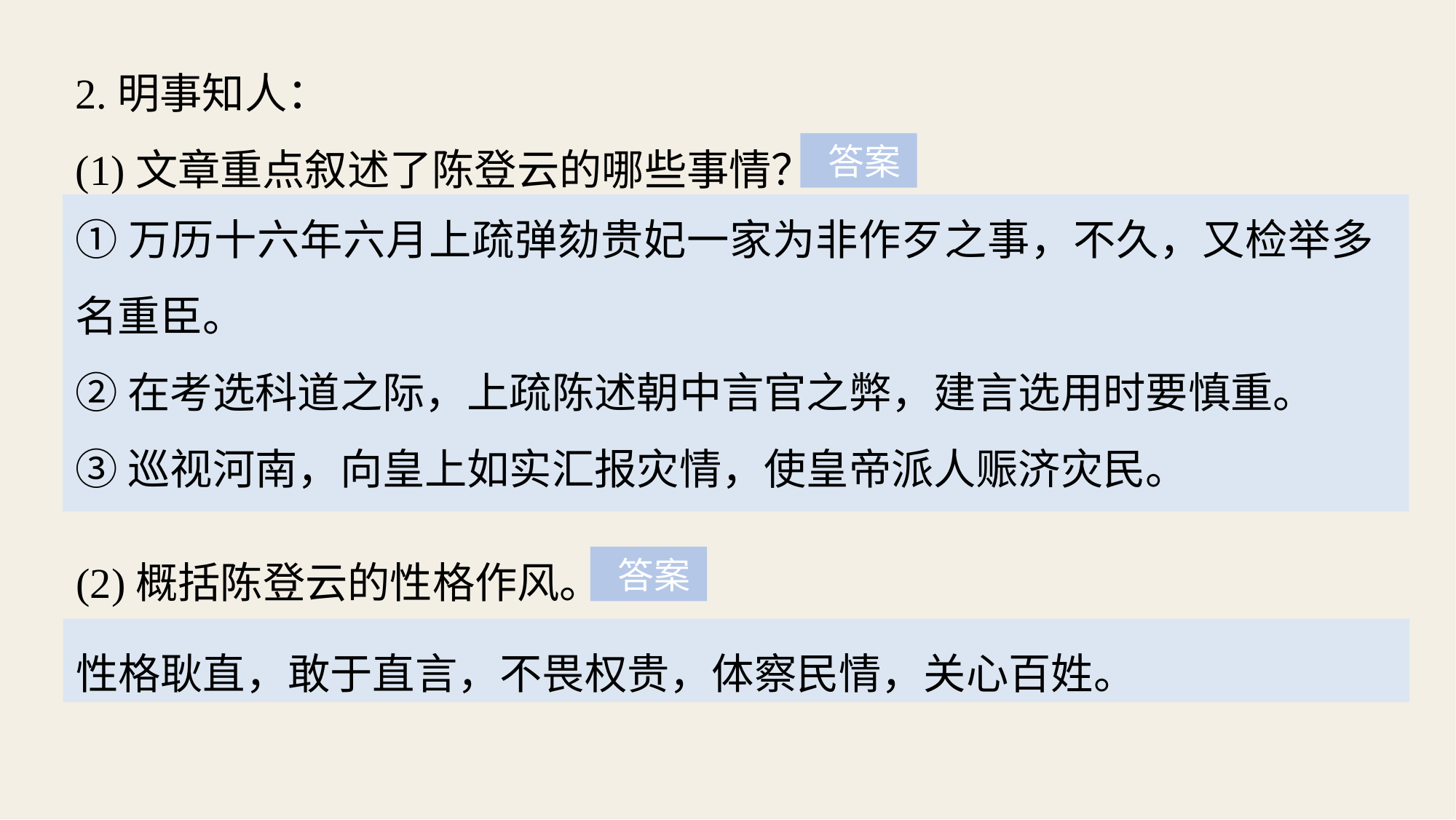

2.明事知人：
(1)文章重点叙述了陈登云的哪些事情？
 答案
①万历十六年六月上疏弹劾贵妃一家为非作歹之事，不久，又检举多名重臣。
②在考选科道之际，上疏陈述朝中言官之弊，建言选用时要慎重。
③巡视河南，向皇上如实汇报灾情，使皇帝派人赈济灾民。

(2)概括陈登云的性格作风。
 答案
性格耿直，敢于直言，不畏权贵，体察民情，关心百姓。